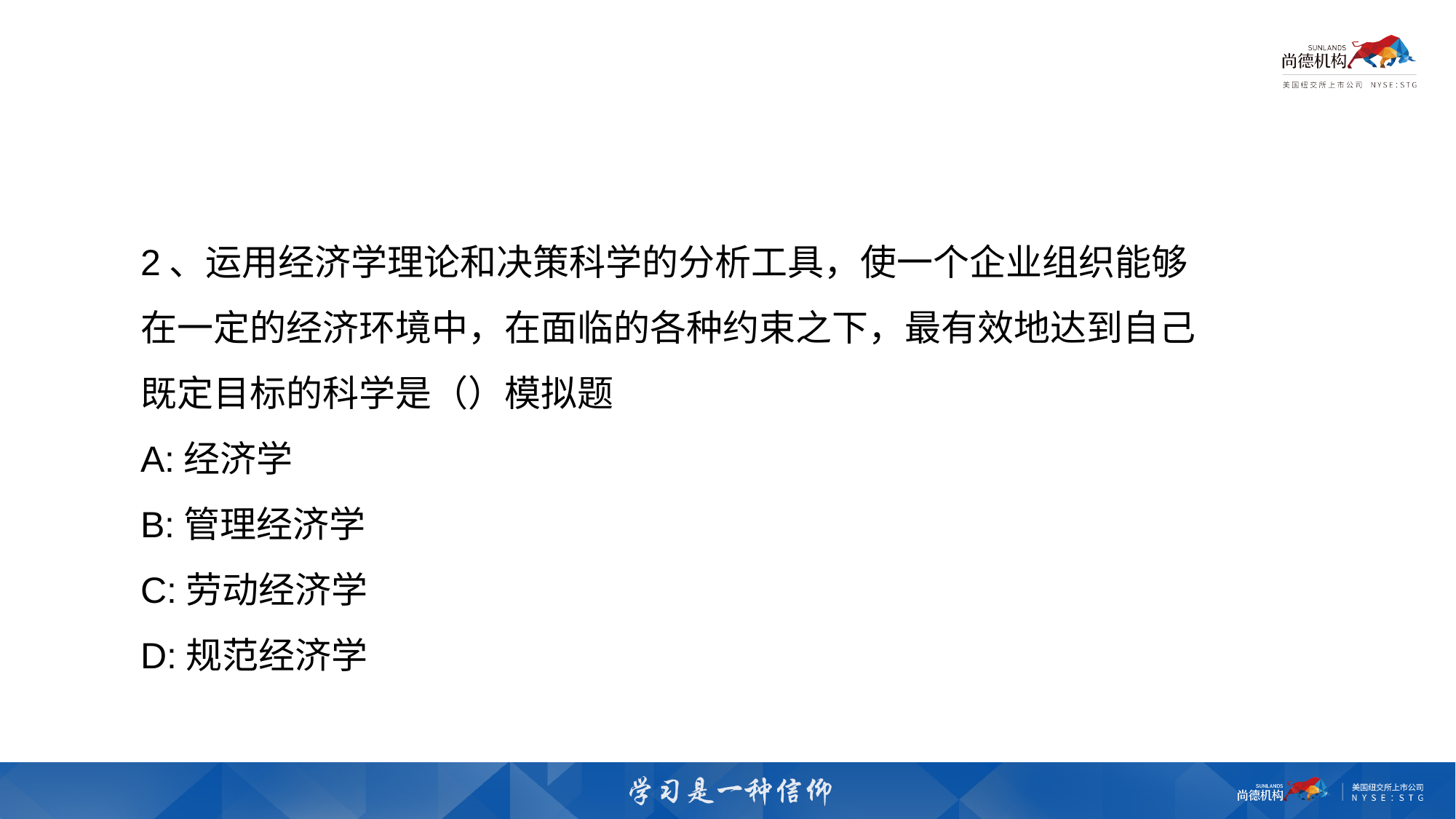

2、运用经济学理论和决策科学的分析工具，使一个企业组织能够在一定的经济环境中，在面临的各种约束之下，最有效地达到自己既定目标的科学是（）模拟题
A:经济学
B:管理经济学
C:劳动经济学
D:规范经济学